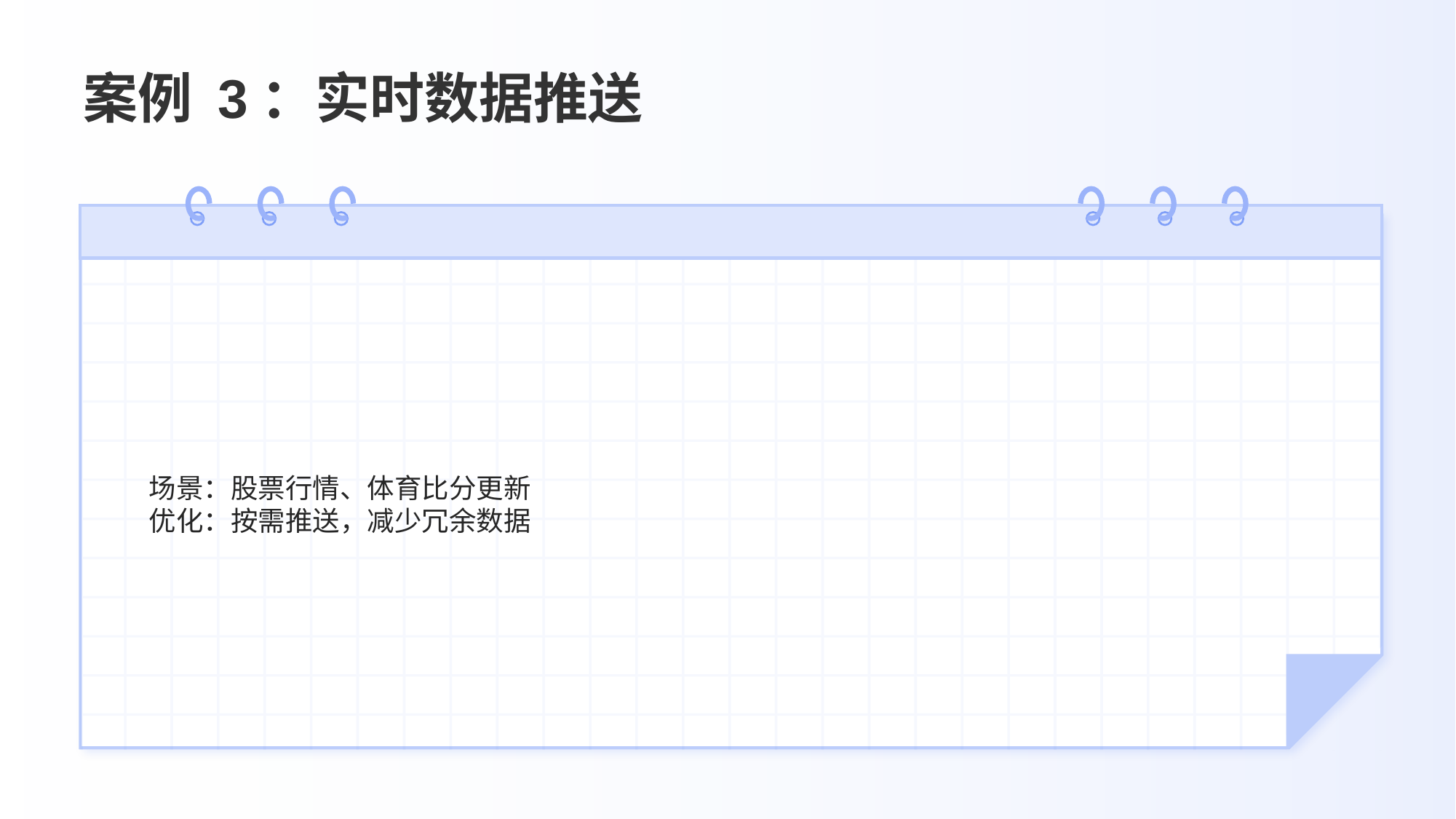

# 案例 3：实时数据推送

场景：股票行情、体育比分更新
优化：按需推送，减少冗余数据